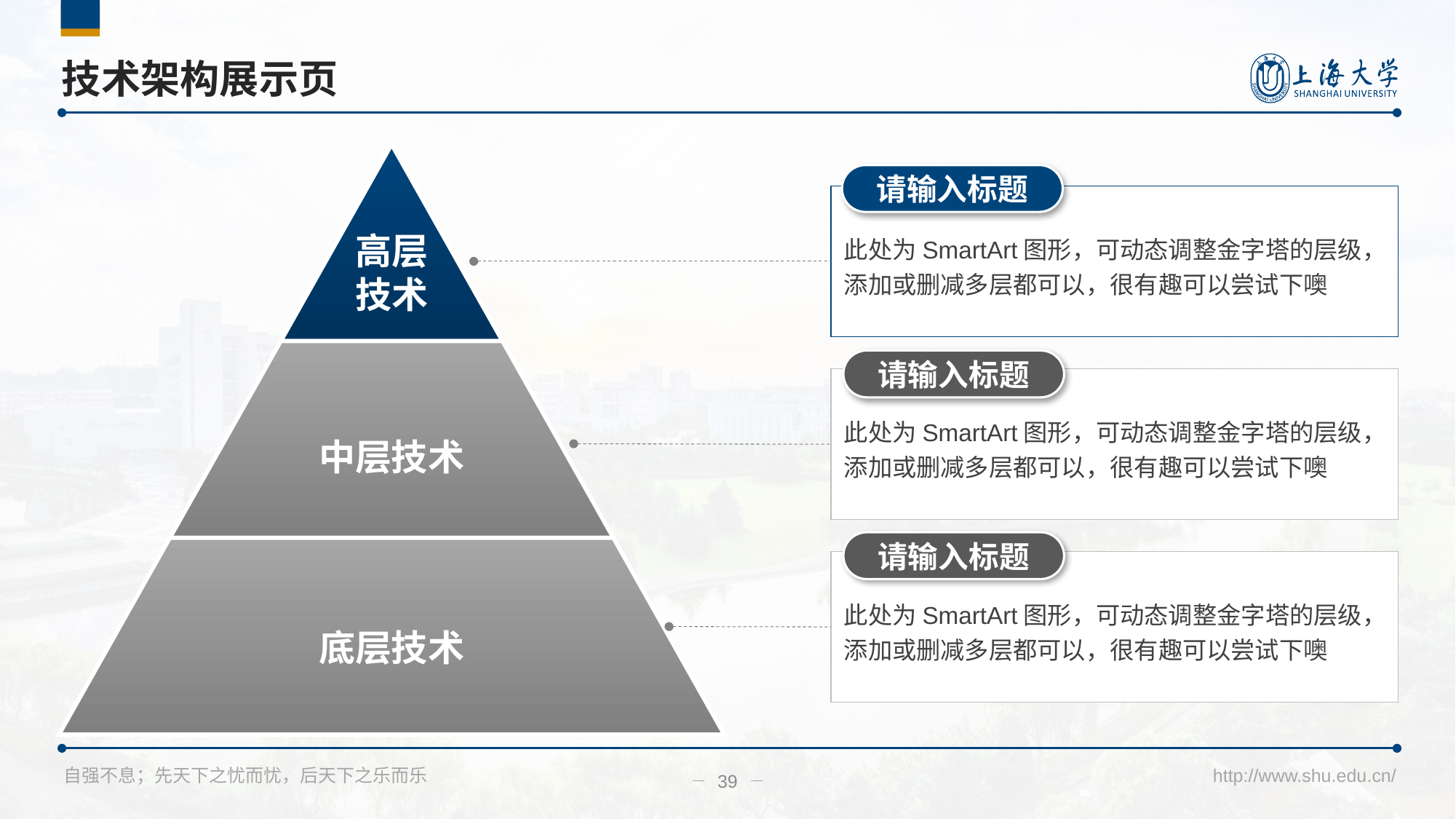

选中具体子模块，在弹出的左侧编辑区域，回车可添加项目；按TAB可改变层级
# 技术架构展示页
高层技术
中层技术
底层技术
请输入标题
此处为SmartArt图形，可动态调整金字塔的层级，添加或删减多层都可以，很有趣可以尝试下噢
请输入标题
此处为SmartArt图形，可动态调整金字塔的层级，添加或删减多层都可以，很有趣可以尝试下噢
请输入标题
此处为SmartArt图形，可动态调整金字塔的层级，添加或删减多层都可以，很有趣可以尝试下噢
39